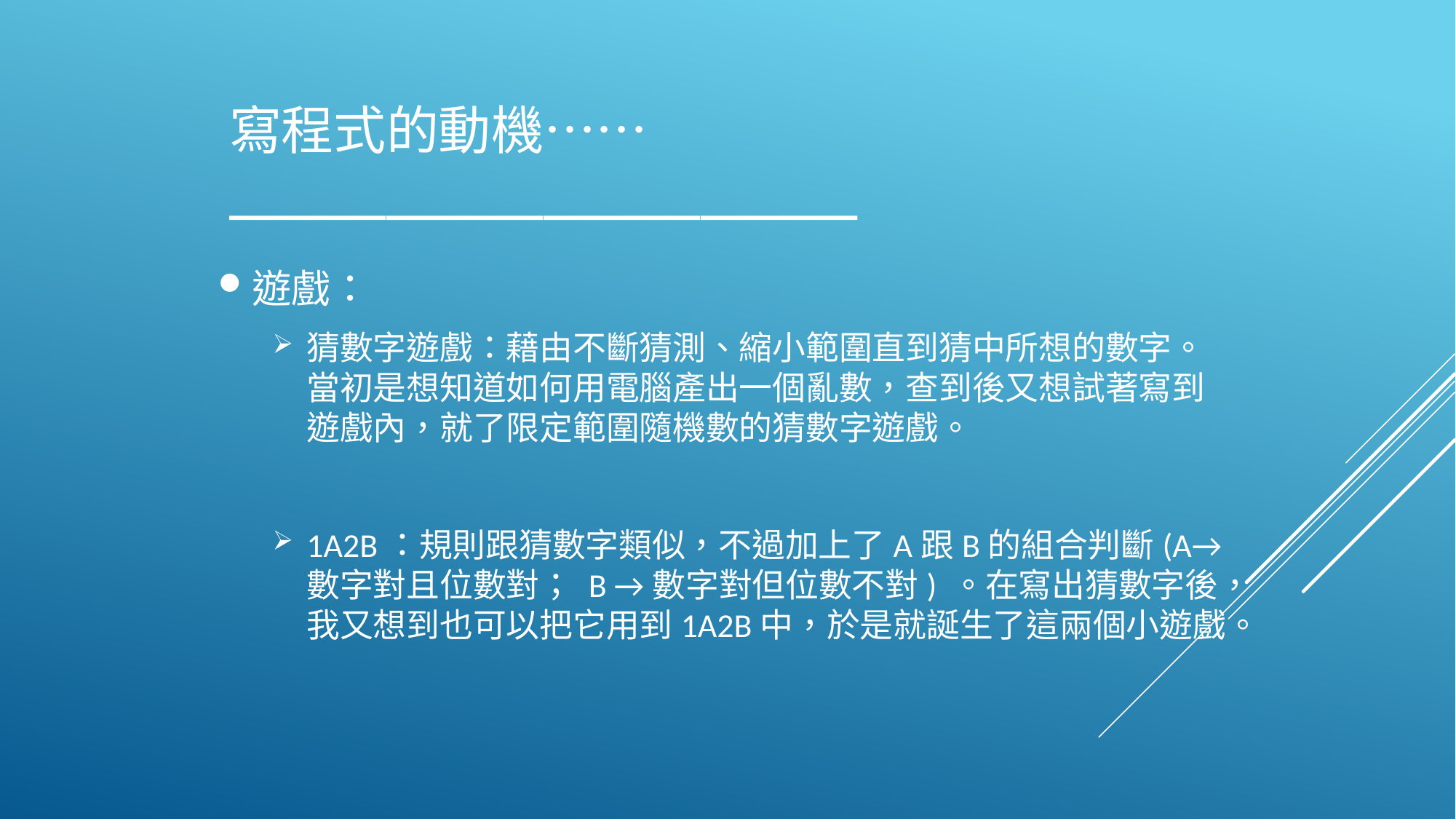

# 寫程式的動機……____________________
遊戲：
猜數字遊戲：藉由不斷猜測、縮小範圍直到猜中所想的數字。當初是想知道如何用電腦產出一個亂數，查到後又想試著寫到遊戲內，就了限定範圍隨機數的猜數字遊戲。

1A2B：規則跟猜數字類似，不過加上了A跟B的組合判斷(A→數字對且位數對； B →數字對但位數不對) 。在寫出猜數字後，我又想到也可以把它用到1A2B中，於是就誕生了這兩個小遊戲。